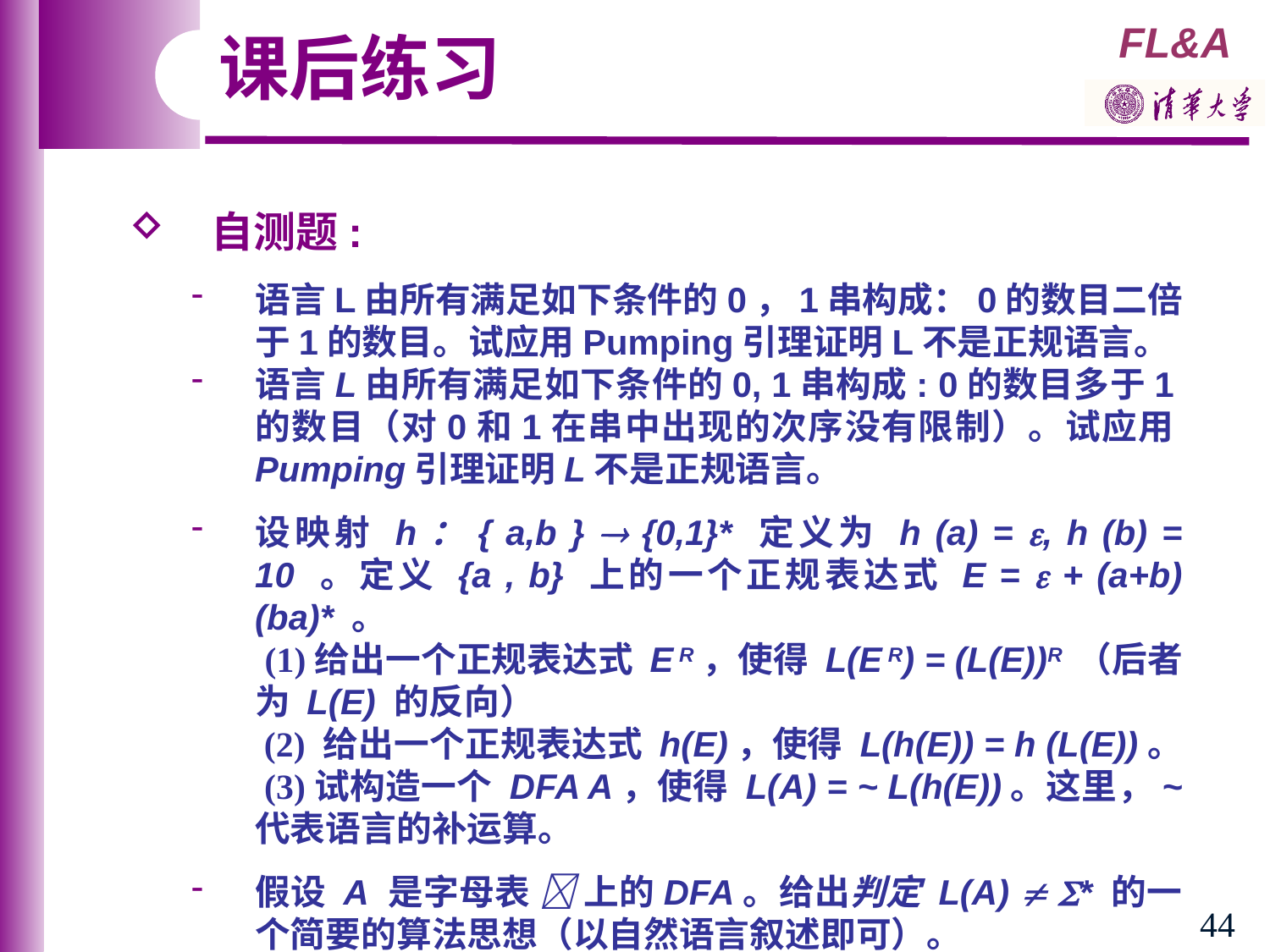

课后练习

 自测题:

语言L由所有满足如下条件的0，1串构成：0的数目二倍于1的数目。试应用Pumping引理证明L不是正规语言。
语言L由所有满足如下条件的0, 1串构成: 0的数目多于1的数目（对0和1在串中出现的次序没有限制）。试应用Pumping引理证明L不是正规语言。

设映射 h：{ a,b } → {0,1}* 定义为 h (a) = ε, h (b) = 10 。定义 {a , b} 上的一个正规表达式 E = ε + (a+b)(ba)* 。
 (1)给出一个正规表达式 E R，使得 L(E R) = (L(E))R （后者为 L(E) 的反向）
 (2) 给出一个正规表达式 h(E)，使得 L(h(E)) = h (L(E))。
 (3)试构造一个 DFA A，使得 L(A) = ~ L(h(E))。这里，~ 代表语言的补运算。

假设 A 是字母表 Σ 上的DFA。给出判定 L(A) ≠ Σ* 的一个简要的算法思想（以自然语言叙述即可）。
44